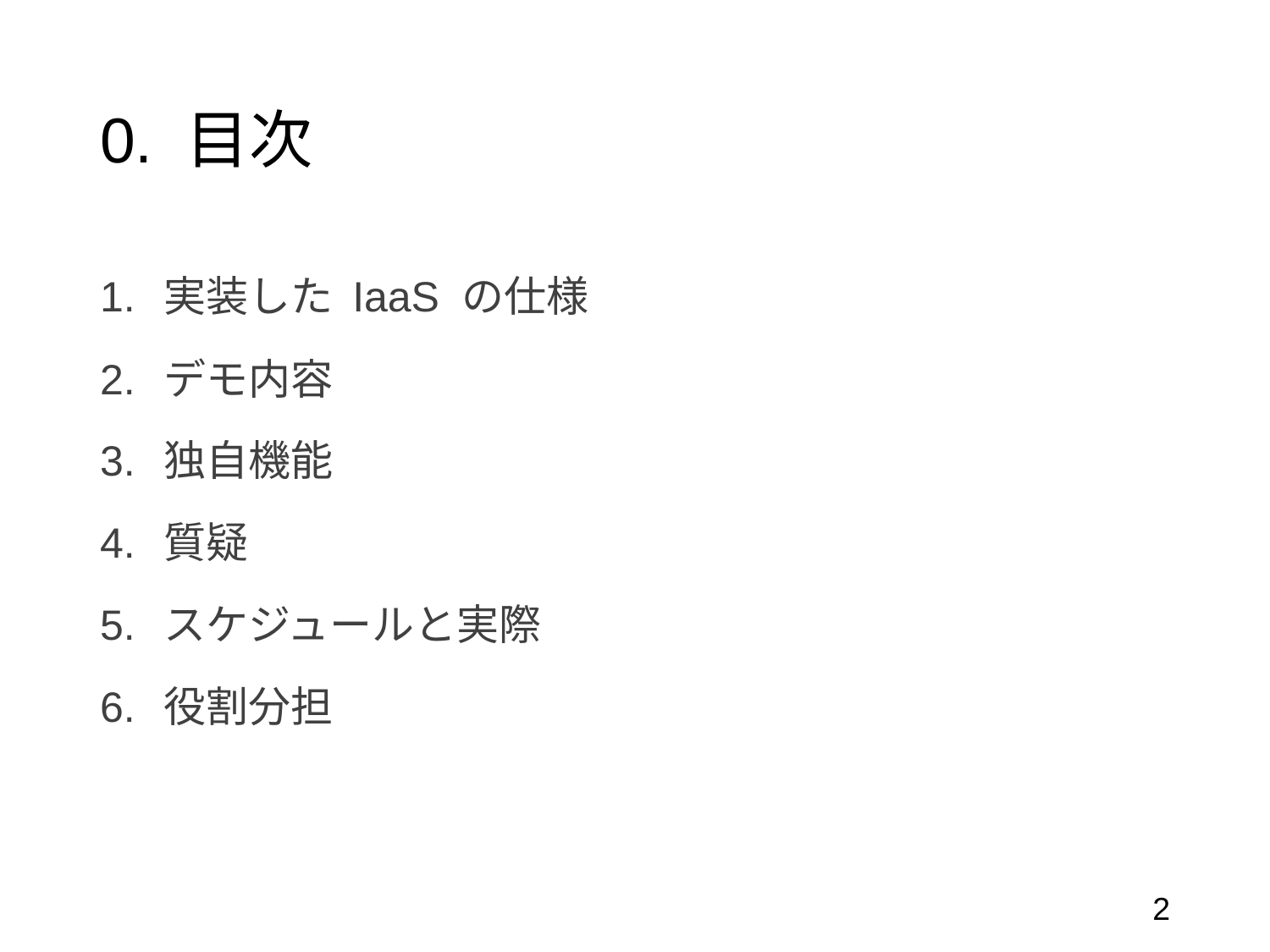

# 0. 目次
実装した IaaS の仕様
デモ内容
独自機能
質疑
スケジュールと実際
役割分担

2